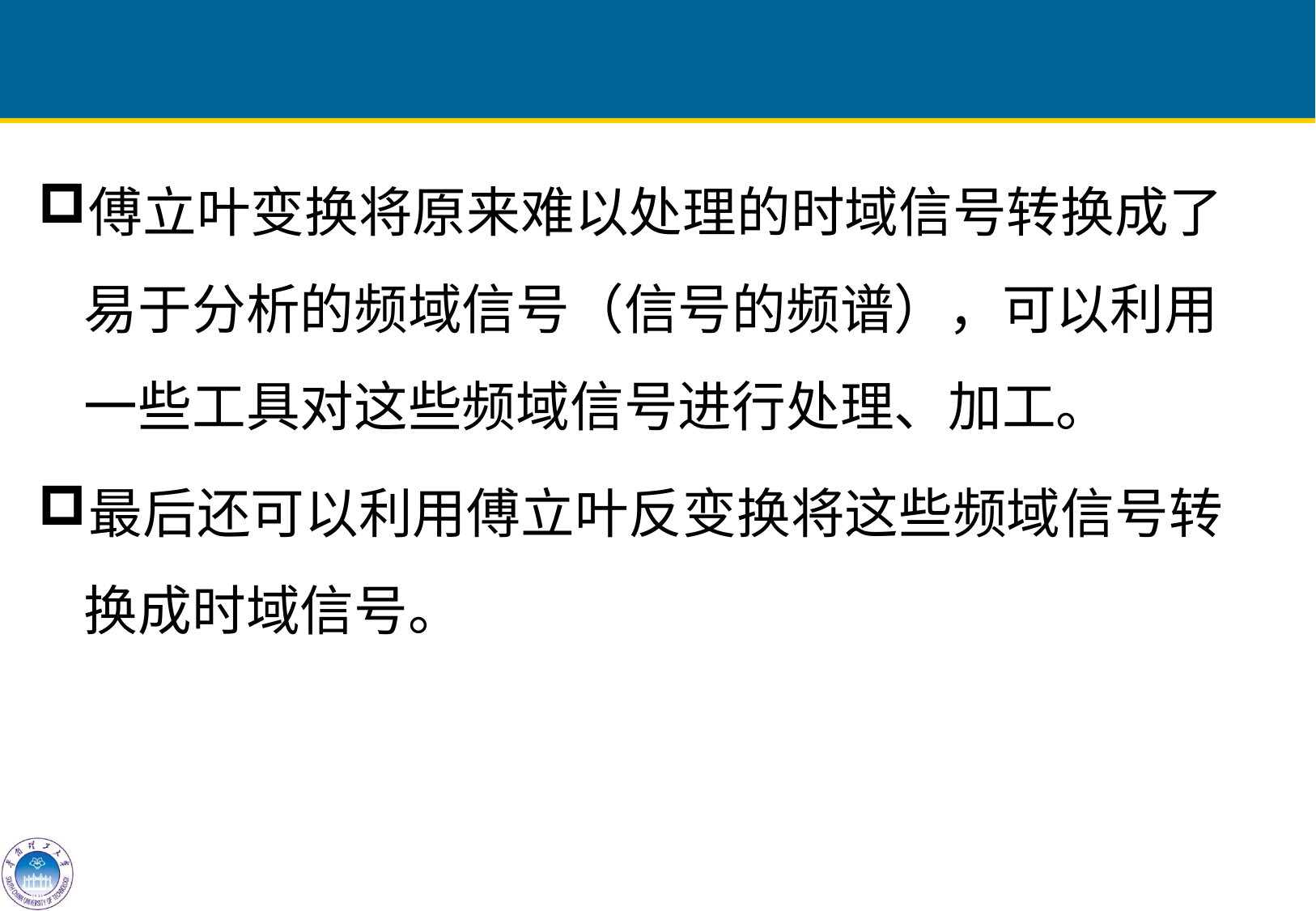

#
傅立叶变换将原来难以处理的时域信号转换成了易于分析的频域信号（信号的频谱），可以利用一些工具对这些频域信号进行处理、加工。
最后还可以利用傅立叶反变换将这些频域信号转换成时域信号。